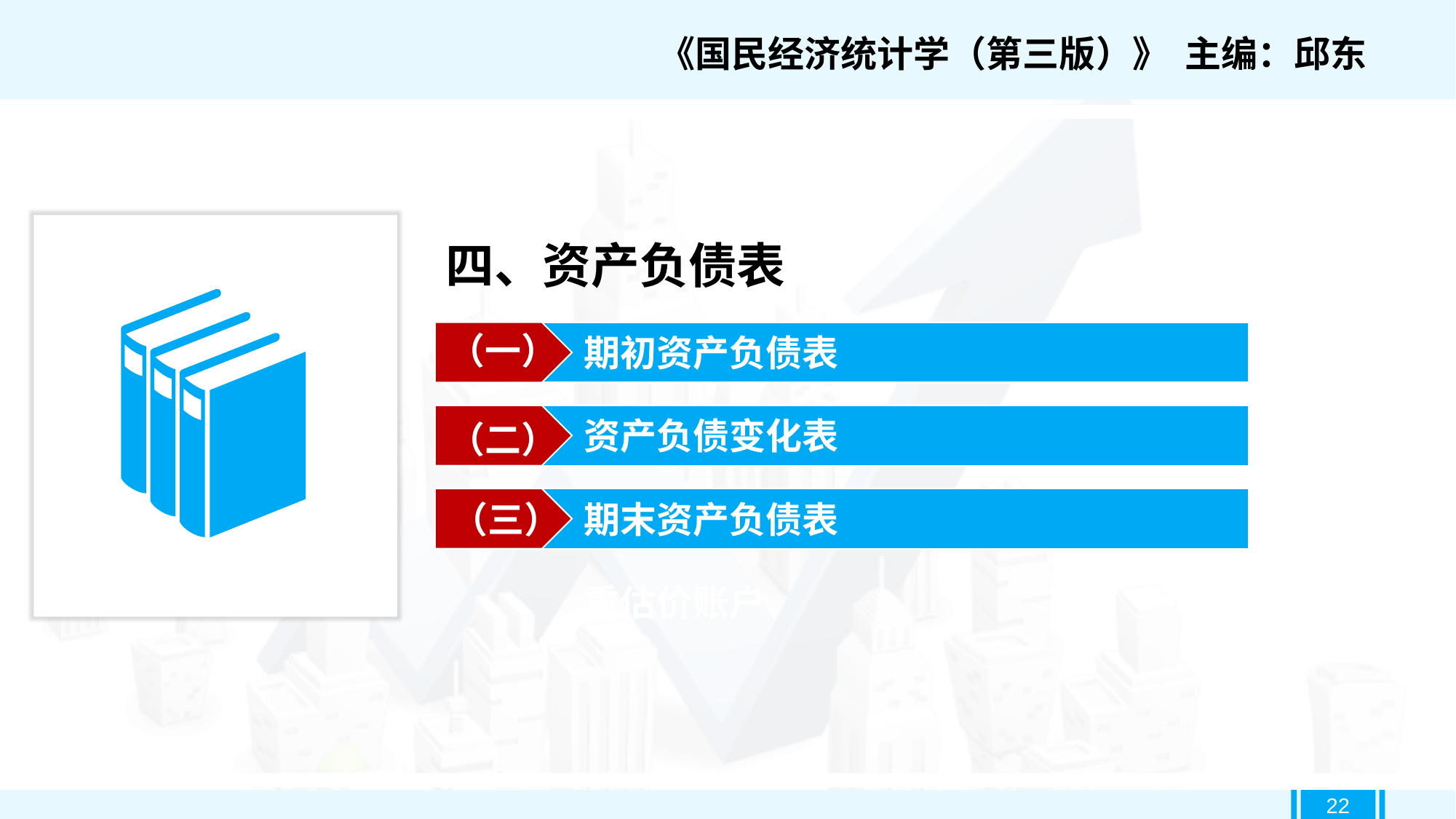

《国民经济统计学（第三版）》  主编：邱东

四、资产负债表

（一）

期初资产负债表

（二）

资产负债变化表

（三）

期末资产负债表
重估价账户
22